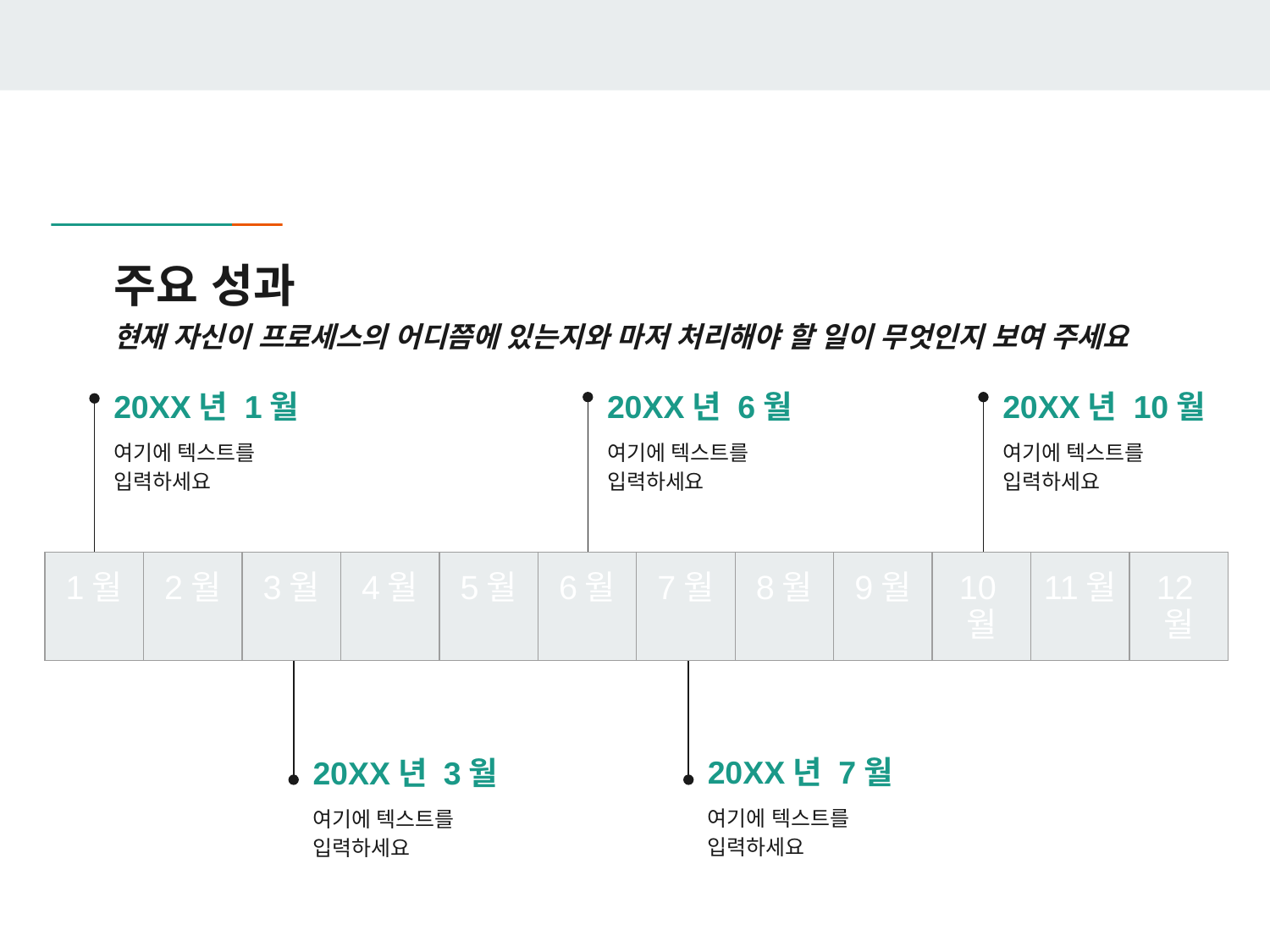

# 주요 성과
현재 자신이 프로세스의 어디쯤에 있는지와 마저 처리해야 할 일이 무엇인지 보여 주세요
20XX년 1월
20XX년 6월
20XX년 10월
여기에 텍스트를 입력하세요
여기에 텍스트를 입력하세요
여기에 텍스트를 입력하세요
| 1월 | 2월 | 3월 | 4월 | 5월 | 6월 | 7월 | 8월 | 9월 | 10월 | 11월 | 12월 |
| --- | --- | --- | --- | --- | --- | --- | --- | --- | --- | --- | --- |
20XX년 7월
20XX년 3월
여기에 텍스트를 입력하세요
여기에 텍스트를 입력하세요